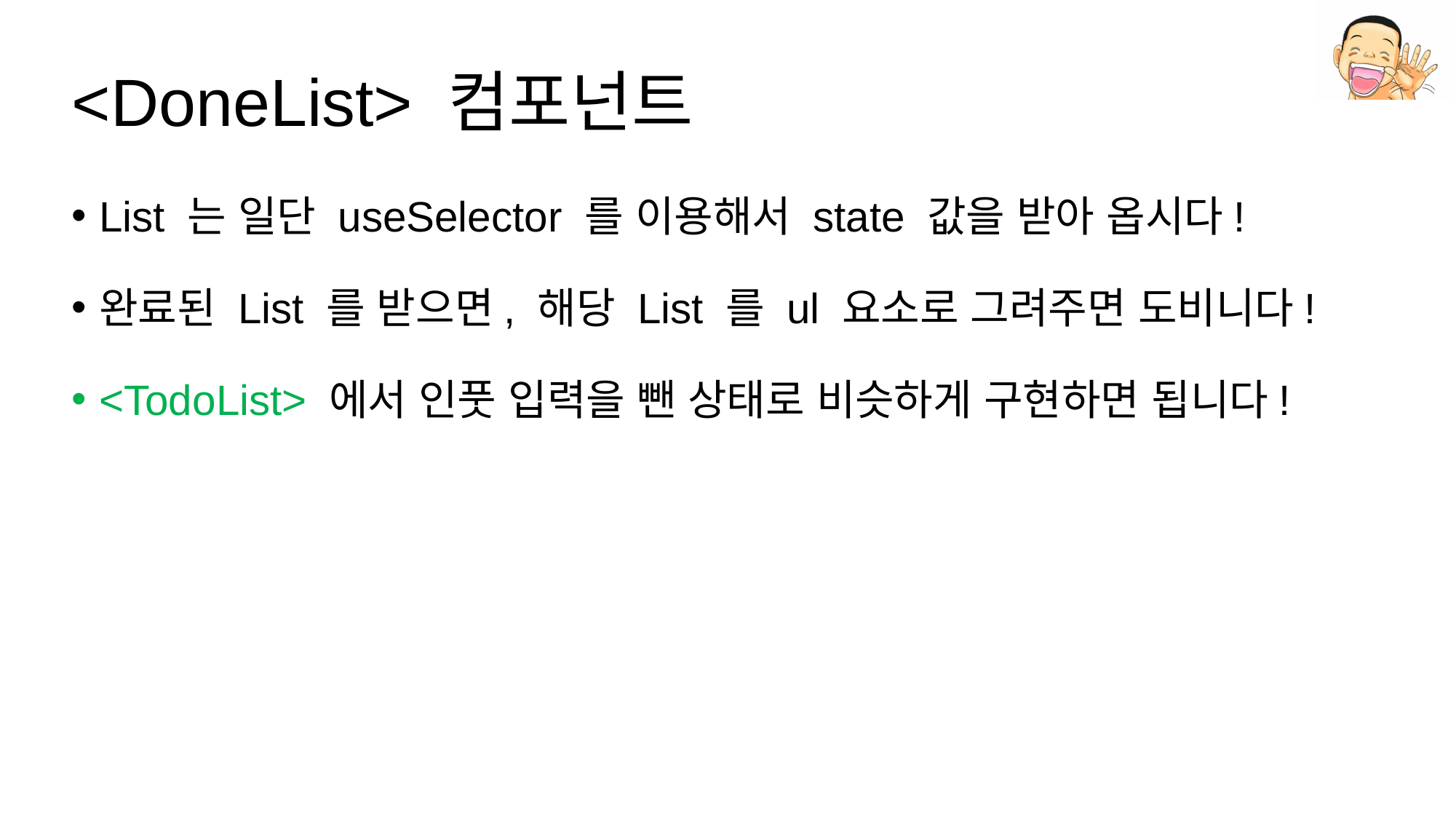

# <DoneList> 컴포넌트
List 는 일단 useSelector 를 이용해서 state 값을 받아 옵시다!
완료된 List 를 받으면, 해당 List 를 ul 요소로 그려주면 도비니다!
<TodoList> 에서 인풋 입력을 뺀 상태로 비슷하게 구현하면 됩니다!